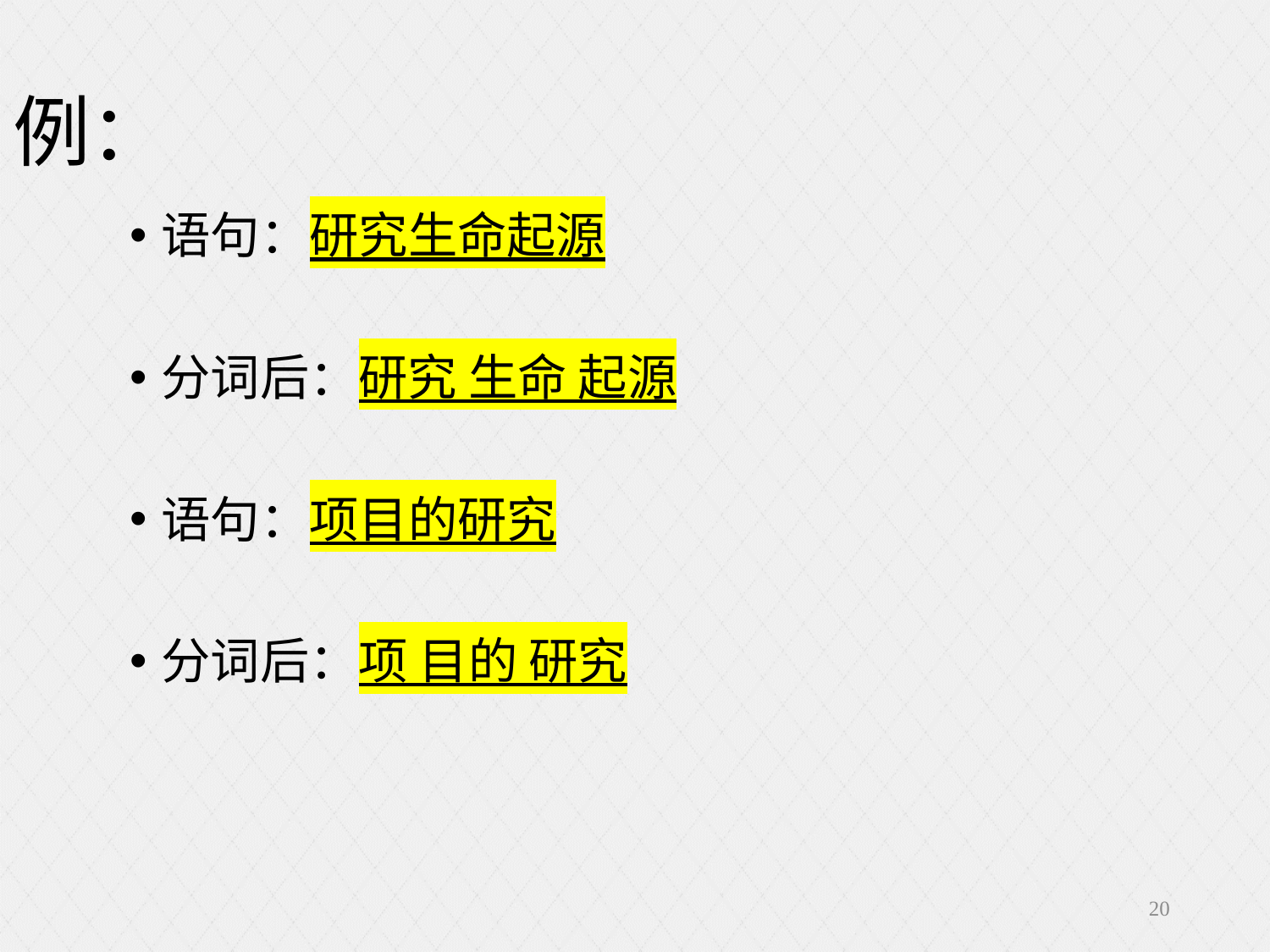

例：
语句：研究生命起源

分词后：研究 生命 起源

语句：项目的研究

分词后：项 目的 研究

20